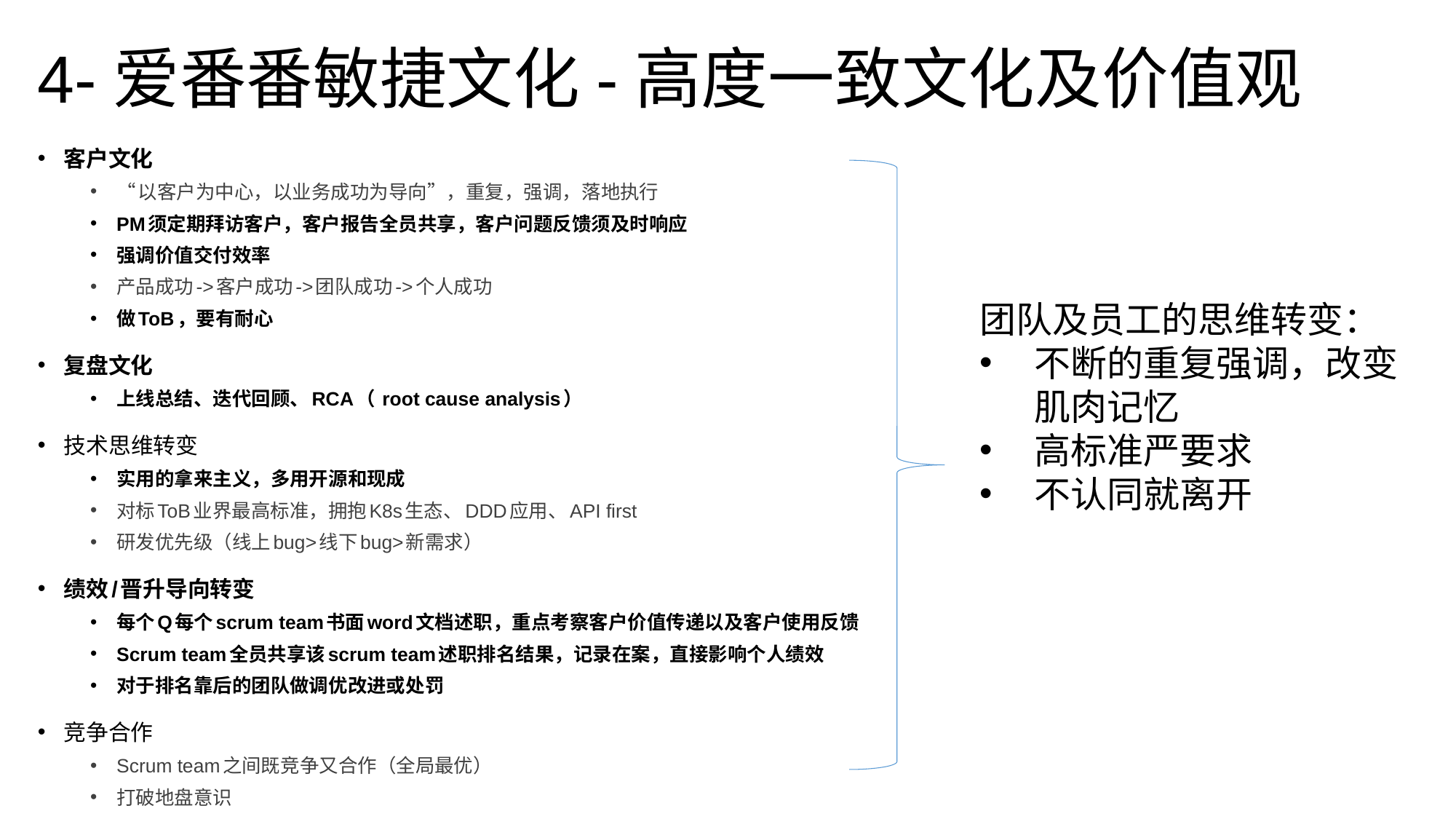

# 4-爱番番敏捷文化-高度一致文化及价值观
客户文化
“以客户为中心，以业务成功为导向”，重复，强调，落地执行
PM须定期拜访客户，客户报告全员共享，客户问题反馈须及时响应
强调价值交付效率
产品成功->客户成功->团队成功->个人成功
做ToB，要有耐心
复盘文化
上线总结、迭代回顾、RCA（ root cause analysis）
技术思维转变
实用的拿来主义，多用开源和现成
对标ToB业界最高标准，拥抱K8s生态、DDD应用、API first
研发优先级（线上bug>线下bug>新需求）
绩效/晋升导向转变
每个Q每个scrum team书面word文档述职，重点考察客户价值传递以及客户使用反馈
Scrum team全员共享该scrum team述职排名结果，记录在案，直接影响个人绩效
对于排名靠后的团队做调优改进或处罚
竞争合作
Scrum team之间既竞争又合作（全局最优）
打破地盘意识

团队及员工的思维转变：
不断的重复强调，改变肌肉记忆
高标准严要求
不认同就离开